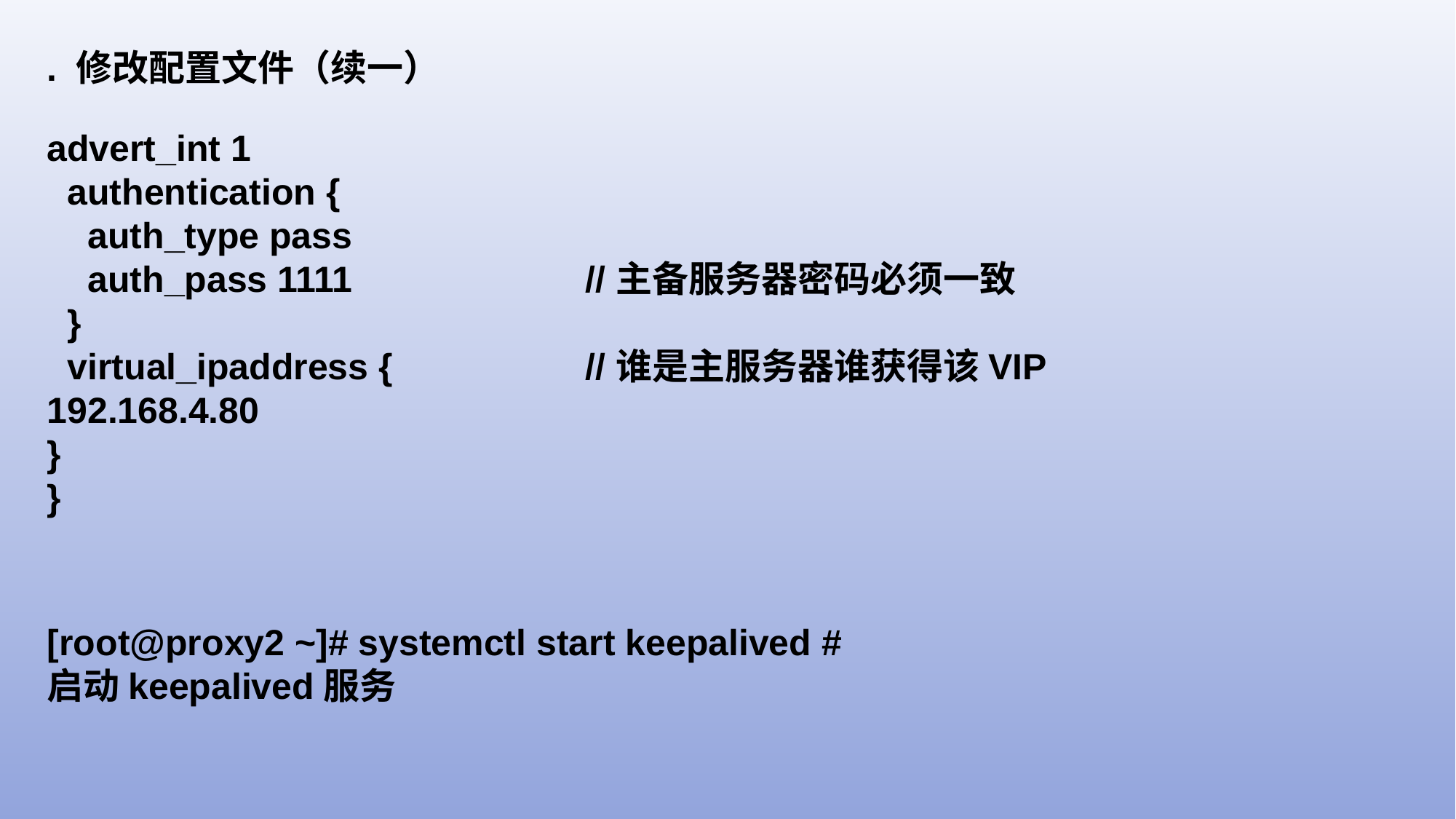

. 修改配置文件（续一）
advert_int 1
  authentication {
    auth_type pass
    auth_pass 1111                       //主备服务器密码必须一致
  }
  virtual_ipaddress {                   //谁是主服务器谁获得该VIP
192.168.4.80
}
}
[root@proxy2 ~]# systemctl start keepalived #启动keepalived服务